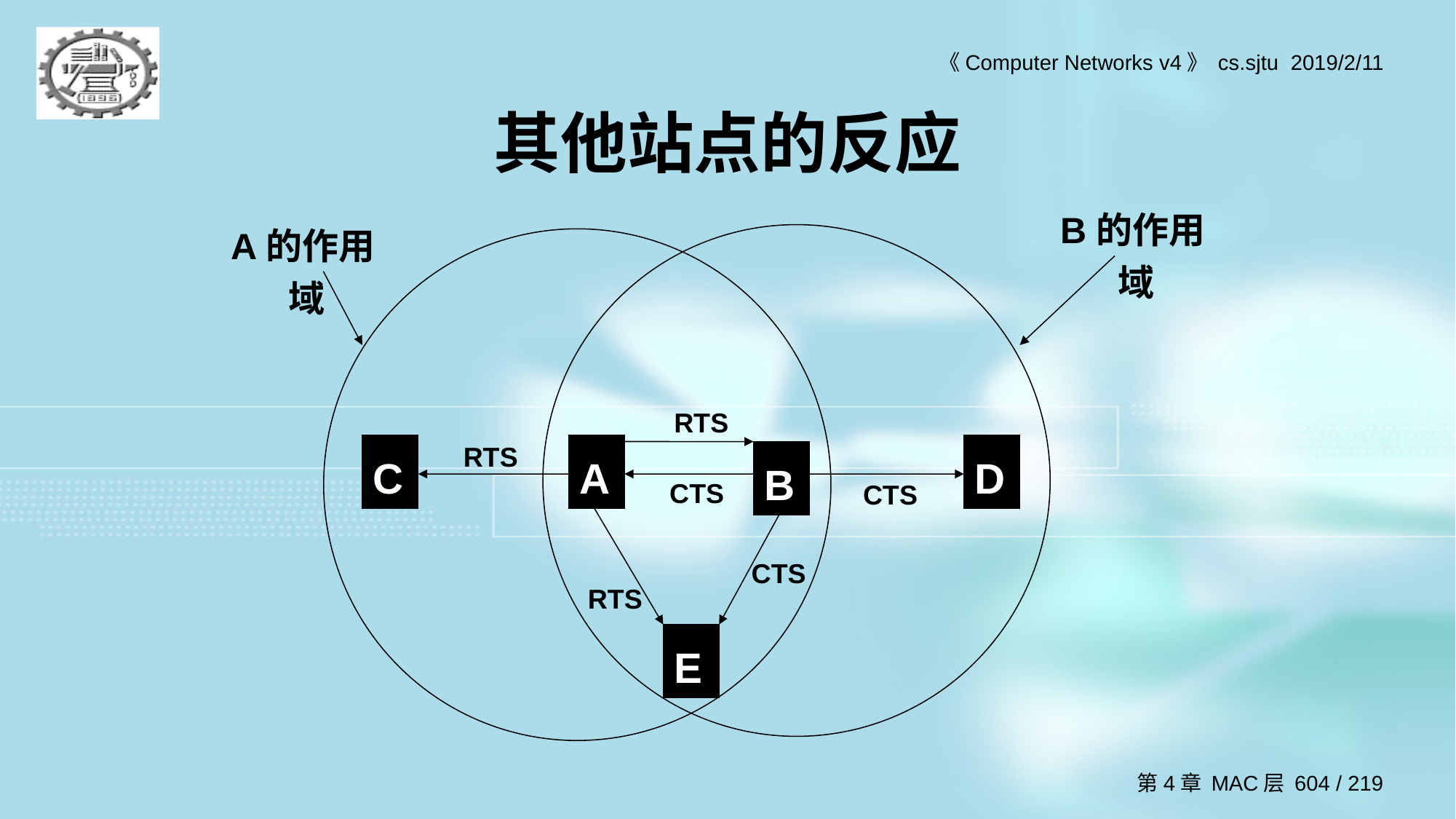

# 其他站点的反应
B的作用域
A的作用域

RTS
RTS
C
A
D

B
CTS
CTS

CTS
RTS
E